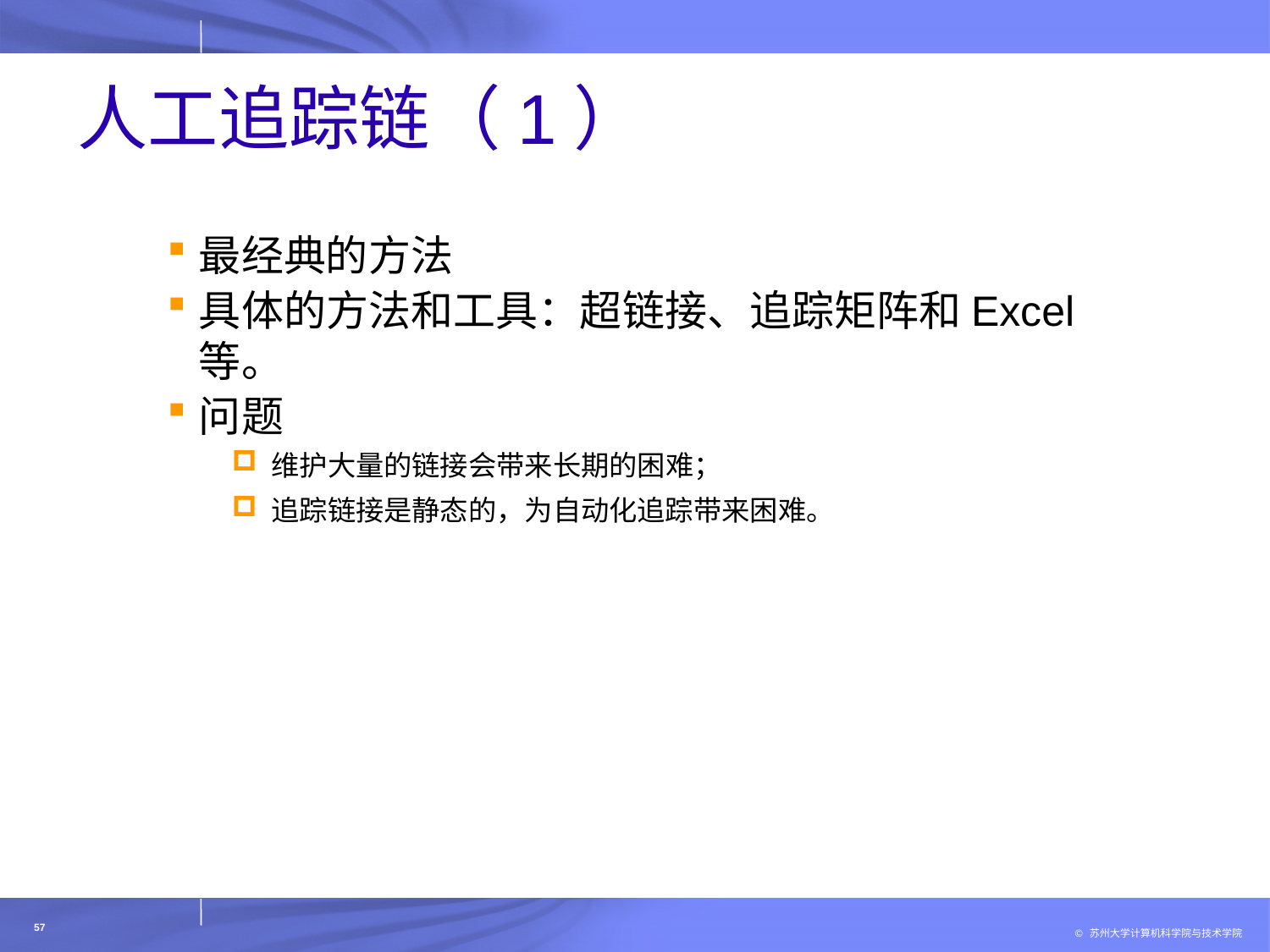

# 人工追踪链（1）
最经典的方法
具体的方法和工具：超链接、追踪矩阵和Excel等。
问题
维护大量的链接会带来长期的困难；
追踪链接是静态的，为自动化追踪带来困难。
57